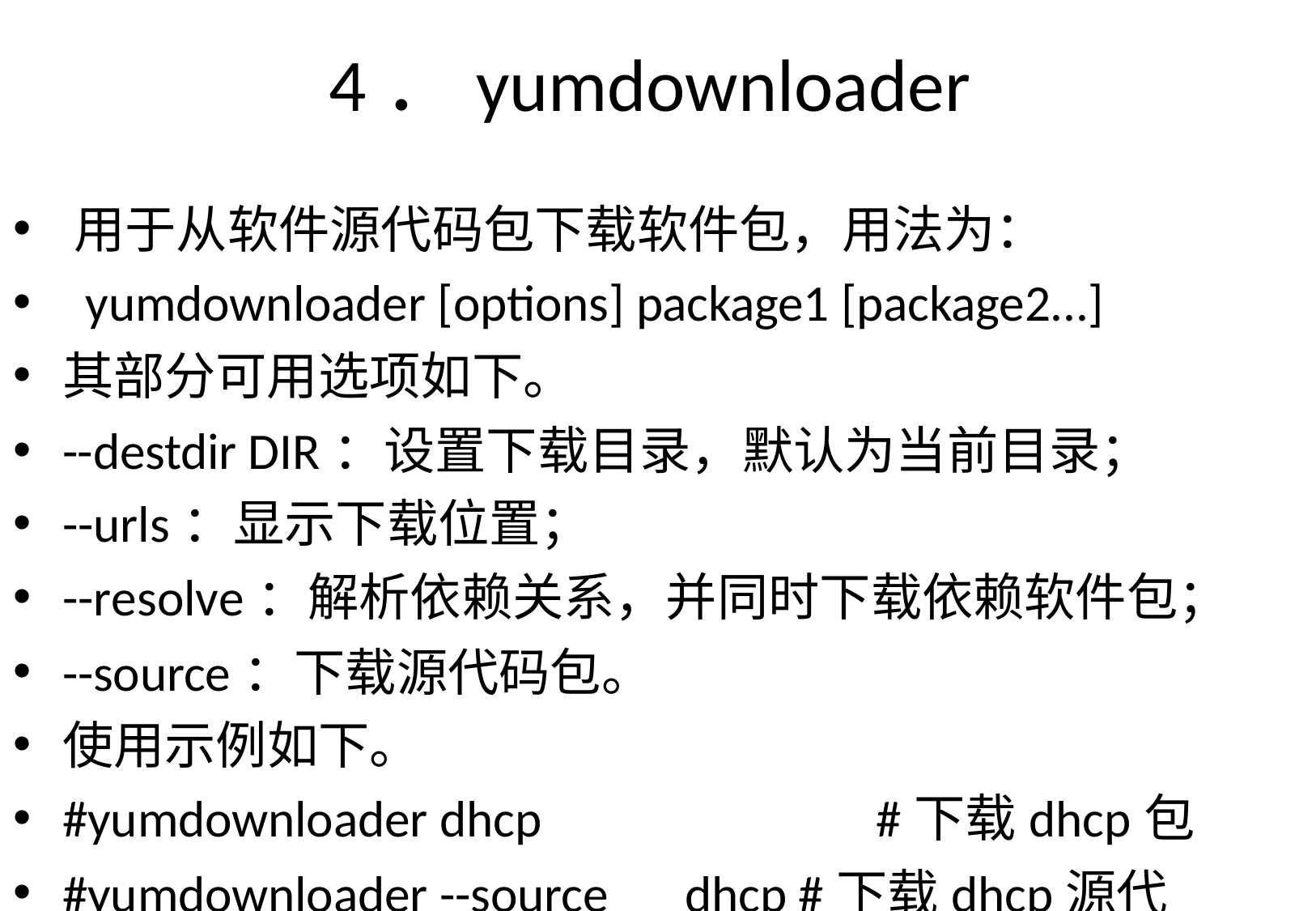

# 4．yumdownloader
用于从软件源代码包下载软件包，用法为：
yumdownloader [options] package1 [package2...]
其部分可用选项如下。
--destdir DIR：设置下载目录，默认为当前目录；
--urls：显示下载位置；
--resolve：解析依赖关系，并同时下载依赖软件包；
--source：下载源代码包。
使用示例如下。
#yumdownloader dhcp	#下载dhcp包
#yumdownloader --source	dhcp #下载dhcp源代码包